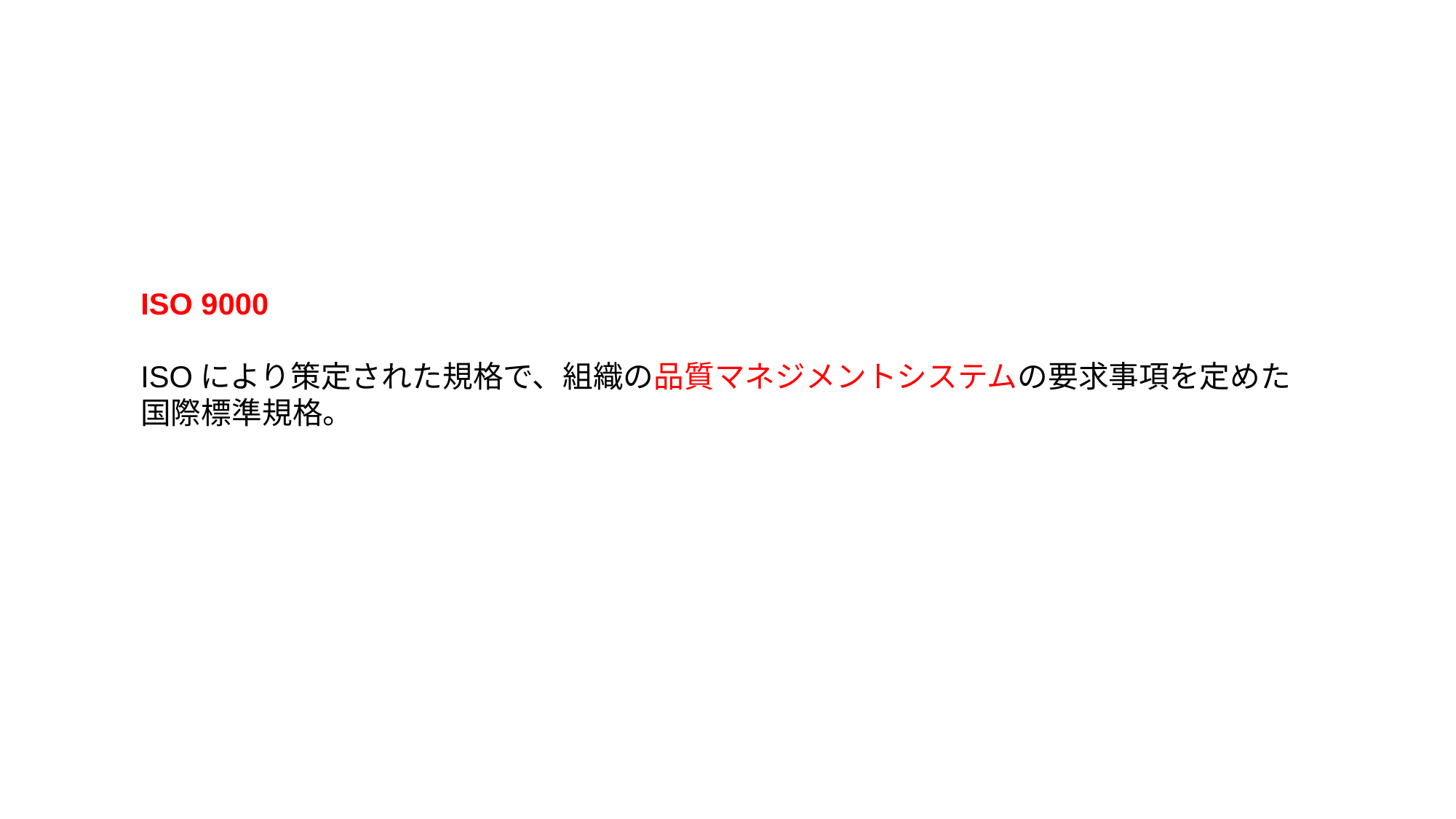

ISO 9000

ISOにより策定された規格で、組織の品質マネジメントシステムの要求事項を定めた国際標準規格。